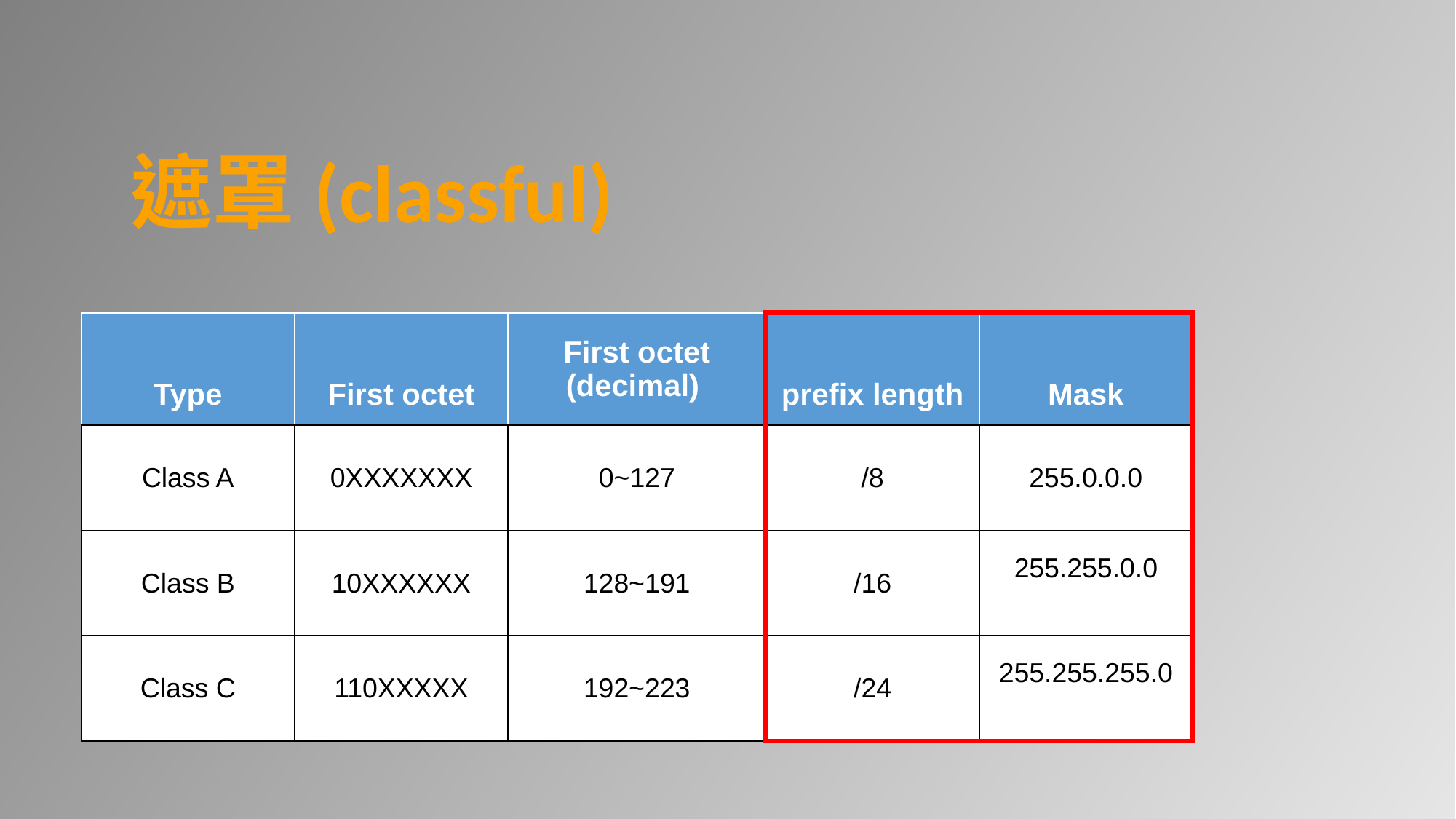

# 遮罩(classful)

| Type | First octet | First octet (decimal) | prefix length | Mask |
| --- | --- | --- | --- | --- |
| Class A | 0XXXXXXX | 0~127 | /8 | 255.0.0.0 |
| Class B | 10XXXXXX | 128~191 | /16 | 255.255.0.0 |
| Class C | 110XXXXX | 192~223 | /24 | 255.255.255.0 |